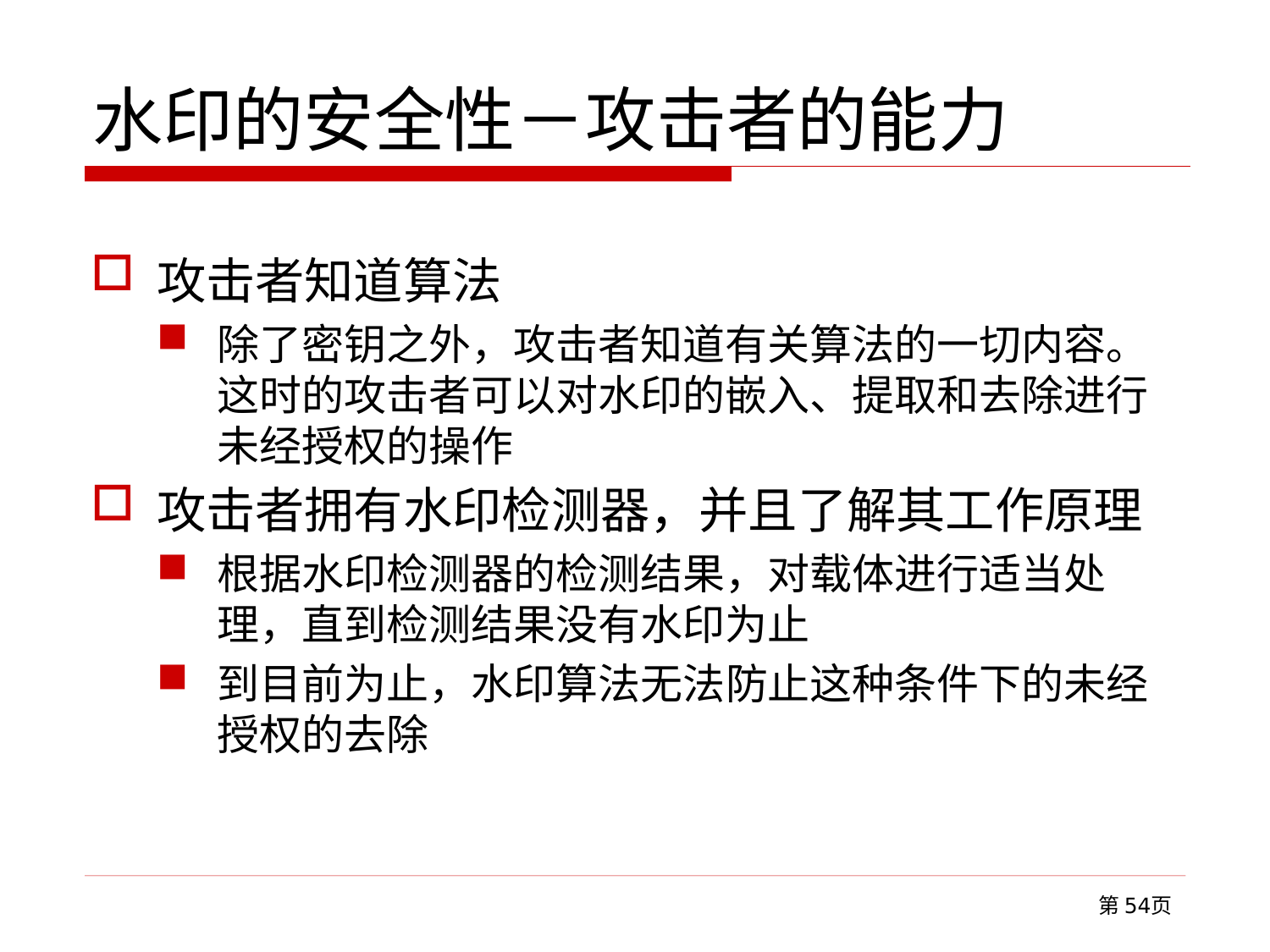

# 水印的安全性－攻击者的能力
攻击者知道算法
除了密钥之外，攻击者知道有关算法的一切内容。这时的攻击者可以对水印的嵌入、提取和去除进行未经授权的操作
攻击者拥有水印检测器，并且了解其工作原理
根据水印检测器的检测结果，对载体进行适当处理，直到检测结果没有水印为止
到目前为止，水印算法无法防止这种条件下的未经授权的去除
54